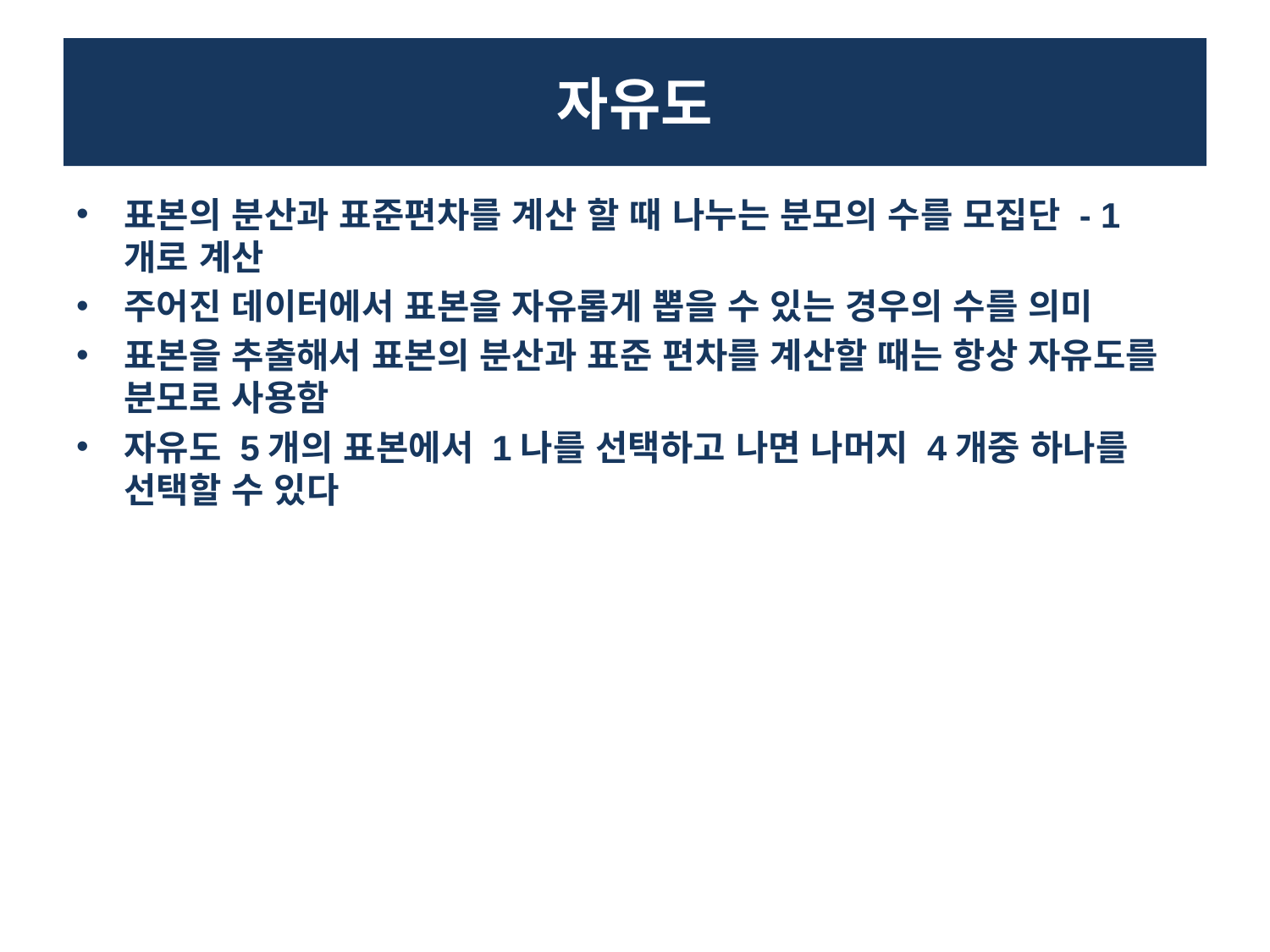

# 자유도
표본의 분산과 표준편차를 계산 할 때 나누는 분모의 수를 모집단 - 1 개로 계산
주어진 데이터에서 표본을 자유롭게 뽑을 수 있는 경우의 수를 의미
표본을 추출해서 표본의 분산과 표준 편차를 계산할 때는 항상 자유도를 분모로 사용함
자유도 5개의 표본에서 1나를 선택하고 나면 나머지 4개중 하나를 선택할 수 있다